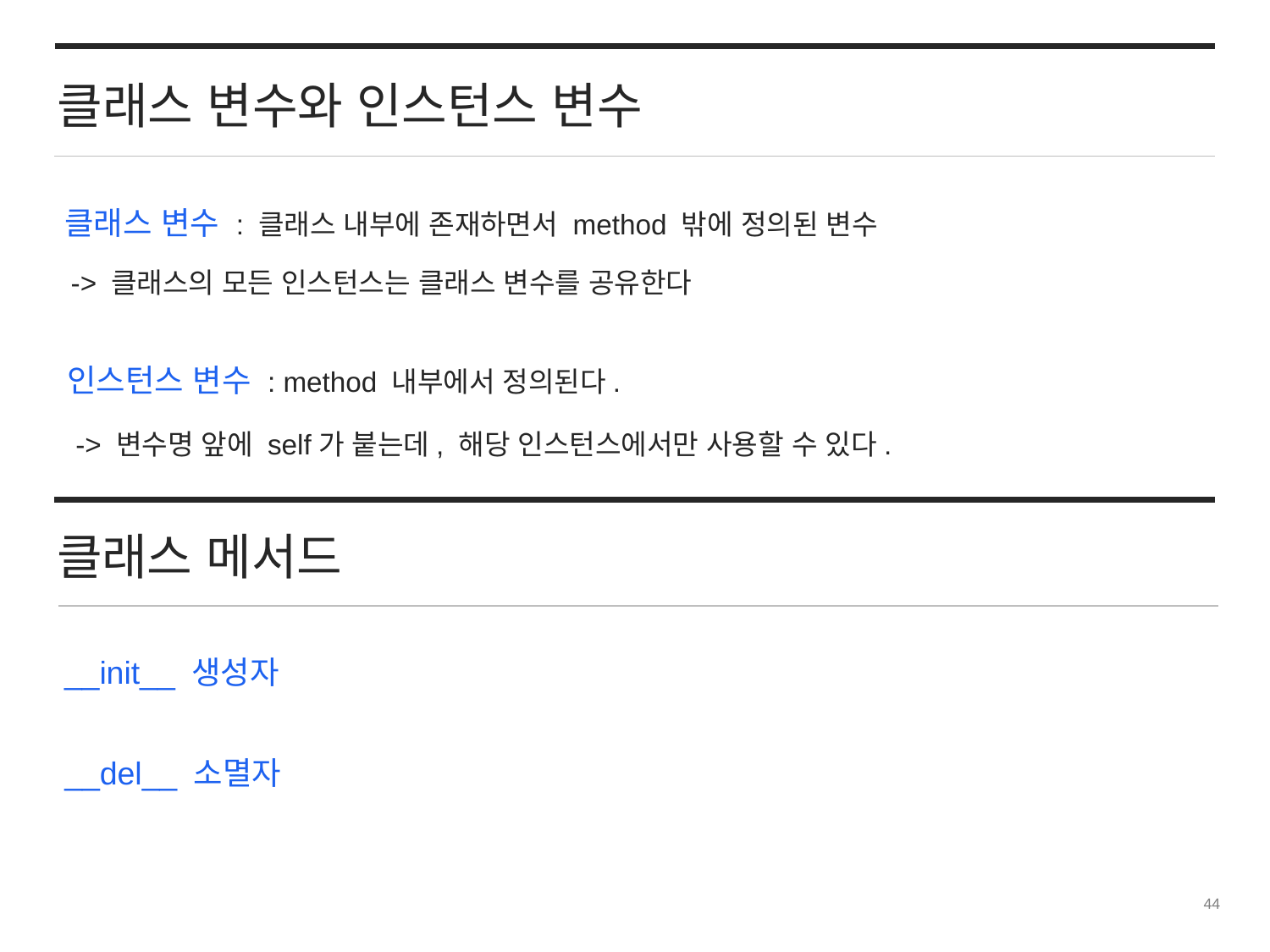

클래스 변수와 인스턴스 변수
클래스 변수 : 클래스 내부에 존재하면서 method 밖에 정의된 변수
-> 클래스의 모든 인스턴스는 클래스 변수를 공유한다
인스턴스 변수 : method 내부에서 정의된다.
-> 변수명 앞에 self가 붙는데, 해당 인스턴스에서만 사용할 수 있다.
클래스 메서드
__init__ 생성자
__del__ 소멸자